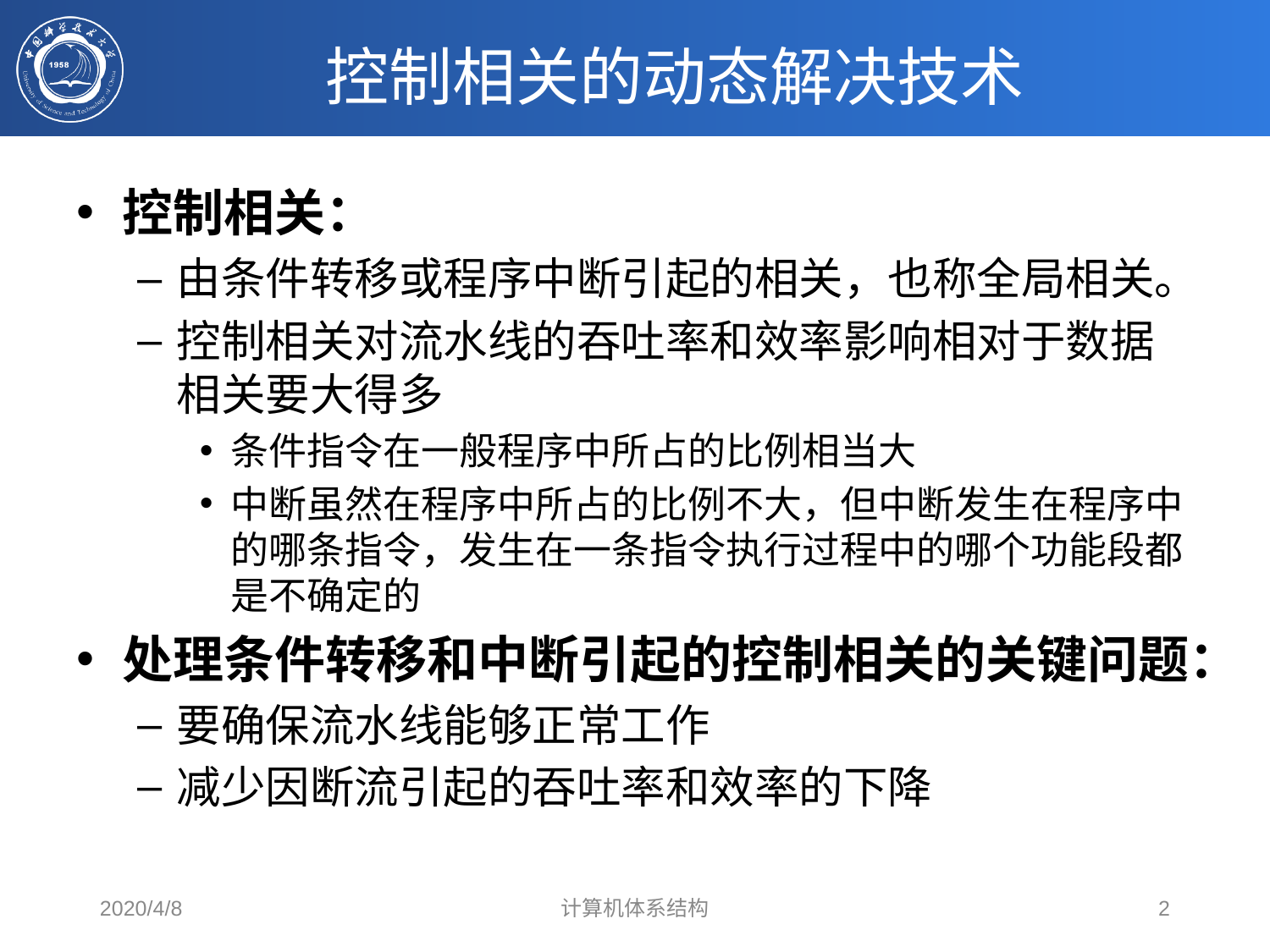

# 控制相关的动态解决技术
控制相关：
由条件转移或程序中断引起的相关，也称全局相关。
控制相关对流水线的吞吐率和效率影响相对于数据相关要大得多
条件指令在一般程序中所占的比例相当大
中断虽然在程序中所占的比例不大，但中断发生在程序中的哪条指令，发生在一条指令执行过程中的哪个功能段都是不确定的
处理条件转移和中断引起的控制相关的关键问题：
要确保流水线能够正常工作
减少因断流引起的吞吐率和效率的下降

2020/4/8
计算机体系结构
2